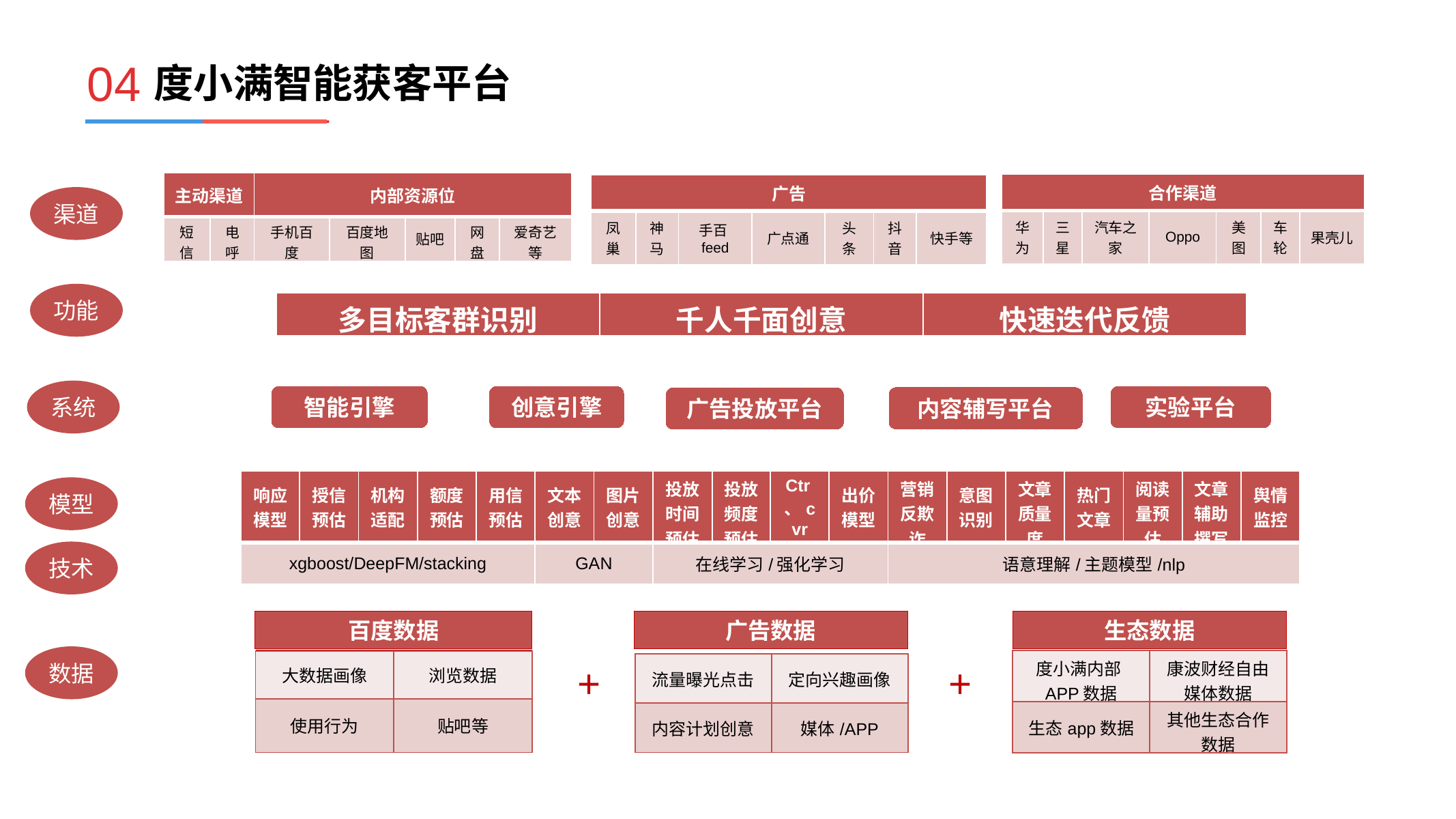

04
# 度小满智能获客平台
| 主动渠道 |  | 内部资源位 |  |  |  |  |
| --- | --- | --- | --- | --- | --- | --- |
| 短信 | 电呼 | 手机百度 | 百度地图 | 贴吧 | 网盘 | 爱奇艺等 |
| 合作渠道 |  |  |  |  |  |  |
| --- | --- | --- | --- | --- | --- | --- |
| 华为 | 三星 | 汽车之家 | Oppo | 美图 | 车轮 | 果壳儿 |
| 广告 |  |  |  |  |  |  |
| --- | --- | --- | --- | --- | --- | --- |
| 凤巢 | 神马 | 手百feed | 广点通 | 头条 | 抖音 | 快手等 |
渠道
功能
| 多目标客群识别 | 千人千面创意 | 快速迭代反馈 |
| --- | --- | --- |
系统
智能引擎
实验平台
创意引擎
内容辅写平台
广告投放平台
| 响应模型 | 授信预估 | 机构适配 | 额度预估 | 用信预估 | 文本创意 | 图片创意 | 投放时间预估 | 投放频度预估 | Ctr、cvr | 出价模型 | 营销反欺诈 | 意图识别 | 文章质量度 | 热门文章 | 阅读量预估 | 文章辅助撰写 | 舆情监控 |
| --- | --- | --- | --- | --- | --- | --- | --- | --- | --- | --- | --- | --- | --- | --- | --- | --- | --- |
| xgboost/DeepFM/stacking |  |  |  |  | GAN |  | 在线学习/强化学习 |  |  |  | 语意理解/主题模型/nlp |  |  |  |  |  |  |
模型
技术
百度数据
广告数据
生态数据
数据

| 度小满内部APP数据 | 康波财经自由媒体数据 |
| --- | --- |
| 生态app数据 | 其他生态合作数据 |
| 大数据画像 | 浏览数据 |
| --- | --- |
| 使用行为 | 贴吧等 |
+
+
| 流量曝光点击 | 定向兴趣画像 |
| --- | --- |
| 内容计划创意 | 媒体/APP |